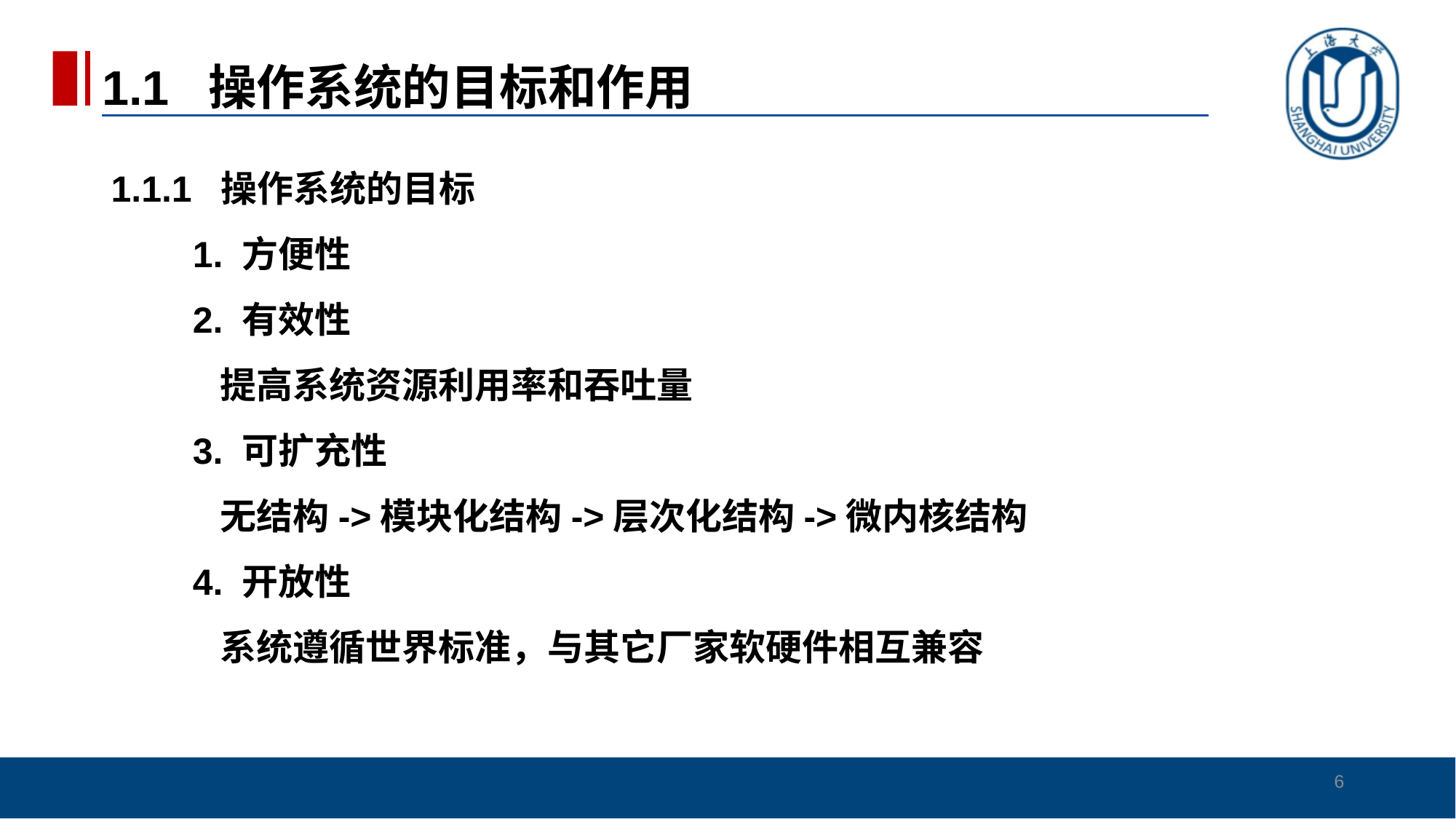

1.1  操作系统的目标和作用
# 1.1.1  操作系统的目标 　　1. 方便性 　　2. 有效性 提高系统资源利用率和吞吐量 　　3. 可扩充性 无结构->模块化结构->层次化结构->微内核结构 　　4. 开放性 系统遵循世界标准，与其它厂家软硬件相互兼容
6